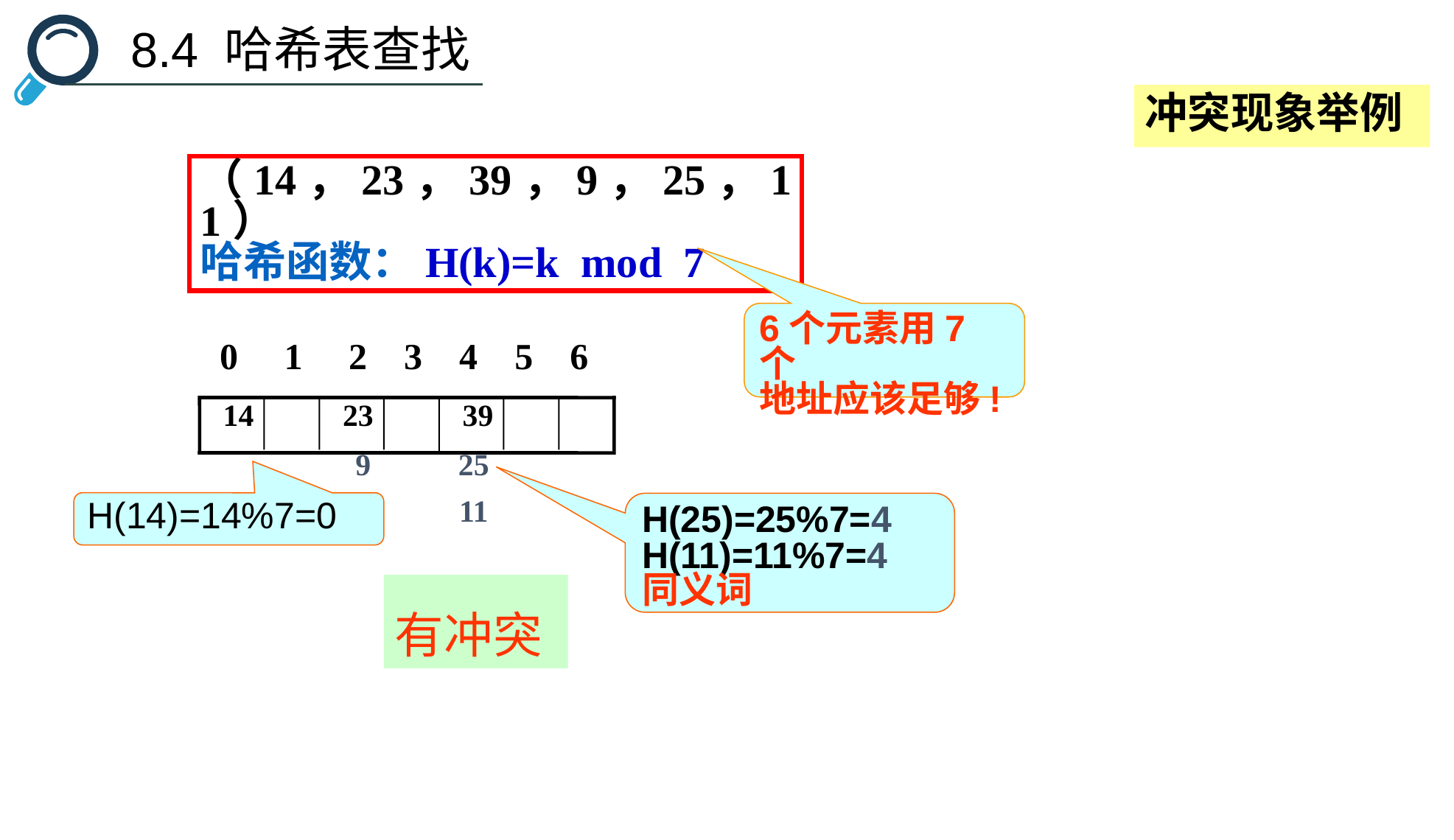

8.4 哈希表查找
冲突现象举例

（14，23，39，9，25，11）
哈希函数：H(k)=k  mod  7
6个元素用7个
地址应该足够!
 0     1     2    3    4    5    6

14
23
39
9
25
H(14)=14%7=0
11
H(25)=25%7=4
H(11)=11%7=4
同义词
有冲突